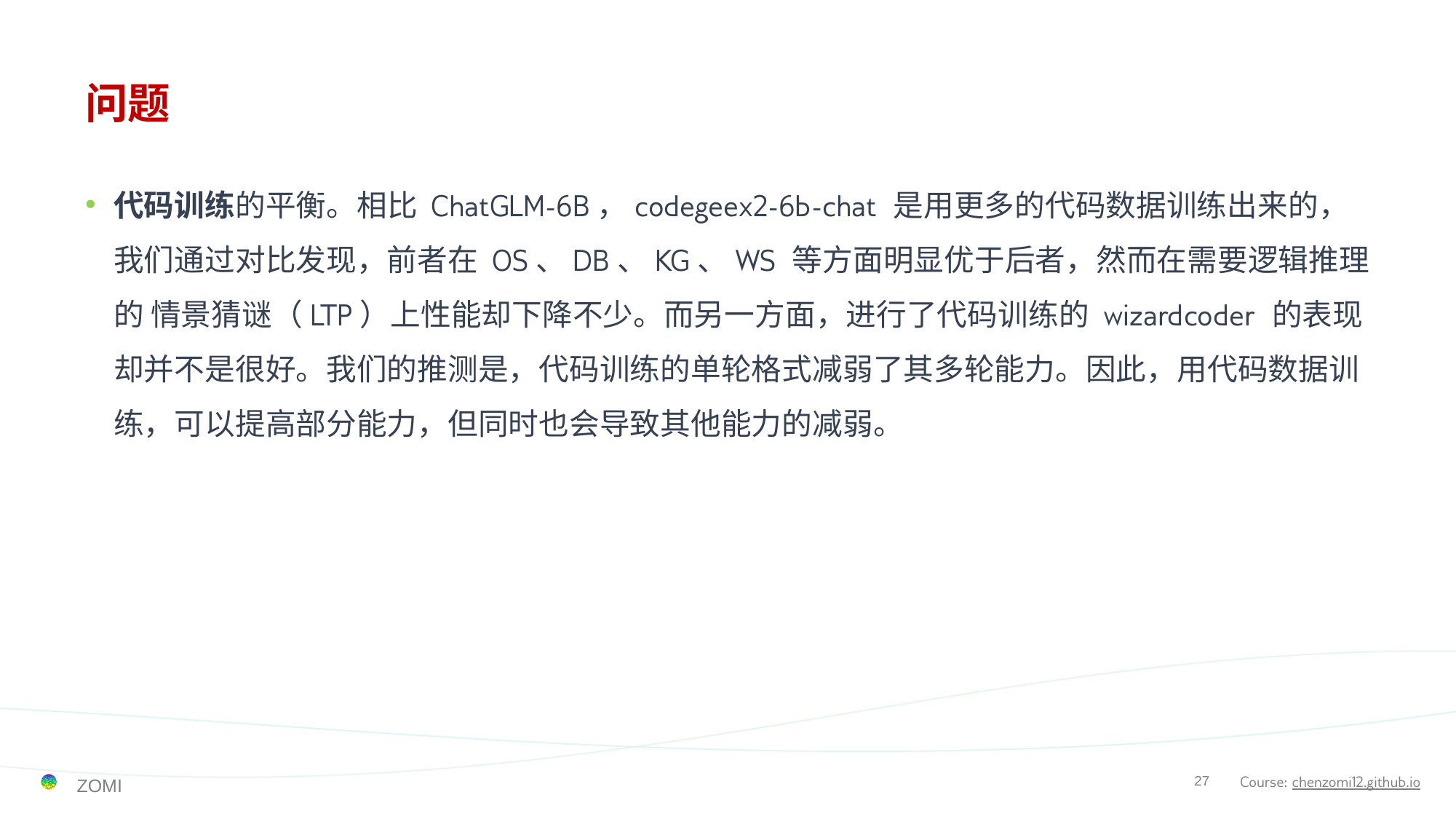

# 问题
代码训练的平衡。相比 ChatGLM-6B，codegeex2-6b-chat 是用更多的代码数据训练出来的，我们通过对比发现，前者在 OS、DB、KG、WS 等方面明显优于后者，然而在需要逻辑推理的 情景猜谜（LTP）上性能却下降不少。而另一方面，进行了代码训练的 wizardcoder 的表现却并不是很好。我们的推测是，代码训练的单轮格式减弱了其多轮能力。因此，用代码数据训练，可以提高部分能力，但同时也会导致其他能力的减弱。